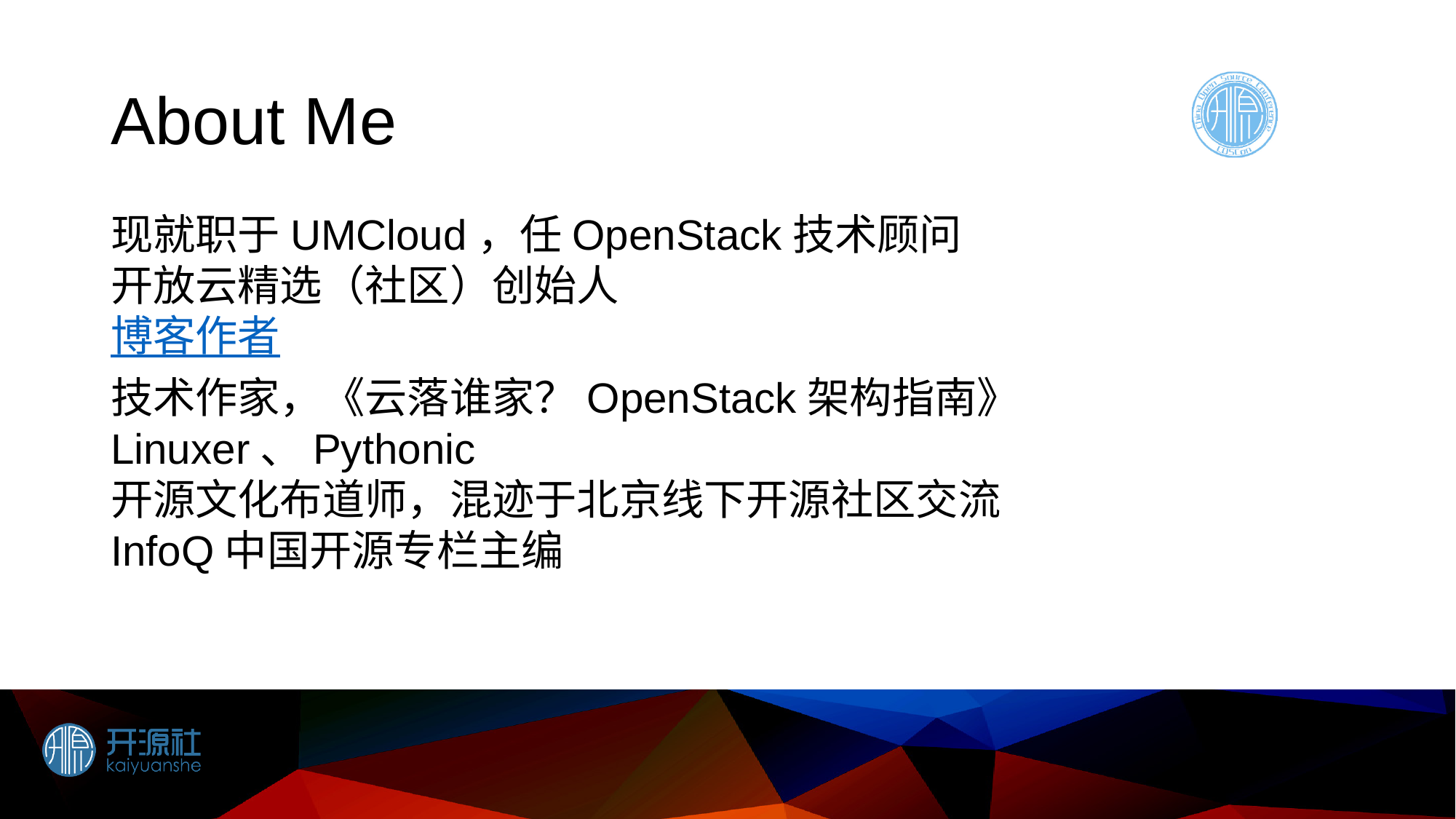

# About Me
现就职于UMCloud，任OpenStack技术顾问
开放云精选（社区）创始人
博客作者
技术作家，《云落谁家？OpenStack架构指南》
Linuxer、Pythonic
开源文化布道师，混迹于北京线下开源社区交流
InfoQ中国开源专栏主编